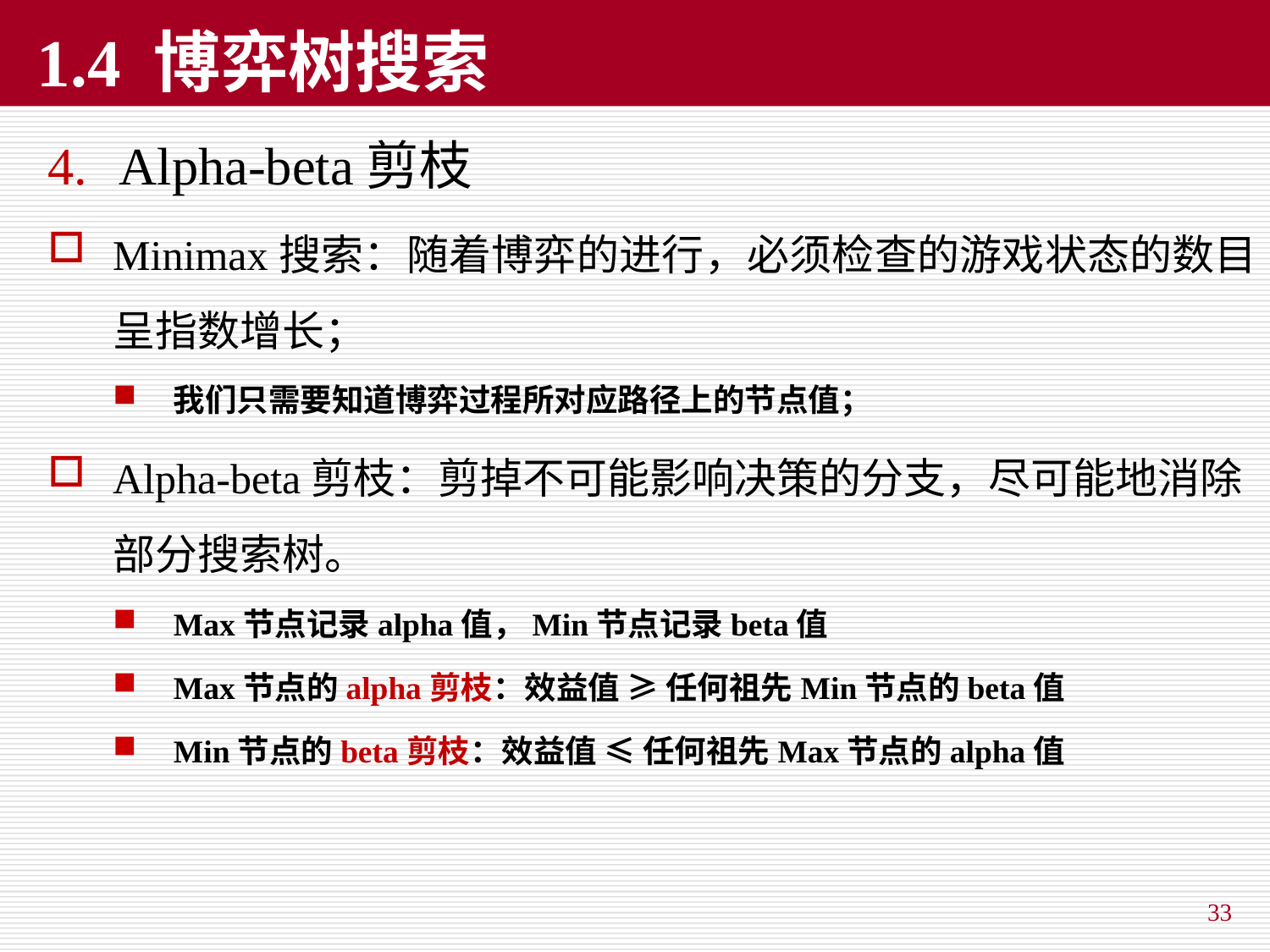

# 1.4 博弈树搜索
Alpha-beta剪枝
Minimax搜索：随着博弈的进行，必须检查的游戏状态的数目呈指数增长；
我们只需要知道博弈过程所对应路径上的节点值；
Alpha-beta剪枝：剪掉不可能影响决策的分支，尽可能地消除部分搜索树。
Max节点记录alpha值，Min节点记录beta值
Max节点的alpha剪枝：效益值 ≥ 任何祖先Min节点的beta值
Min节点的beta剪枝：效益值 ≤ 任何祖先Max节点的alpha值

33